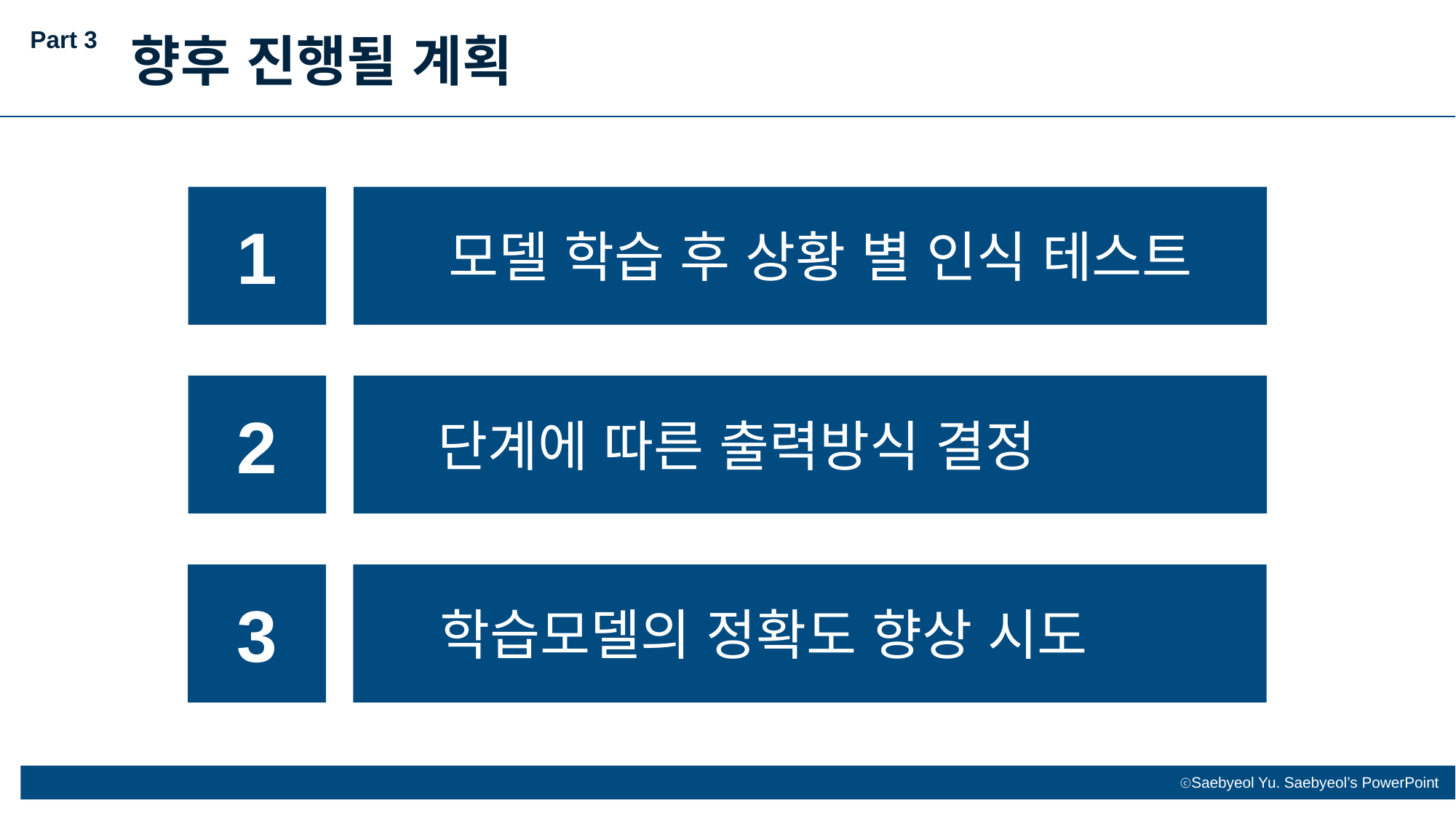

Part 3
향후 진행될 계획

1
모델 학습 후 상황 별 인식 테스트

2
단계에 따른 출력방식 결정

3
학습모델의 정확도 향상 시도
02